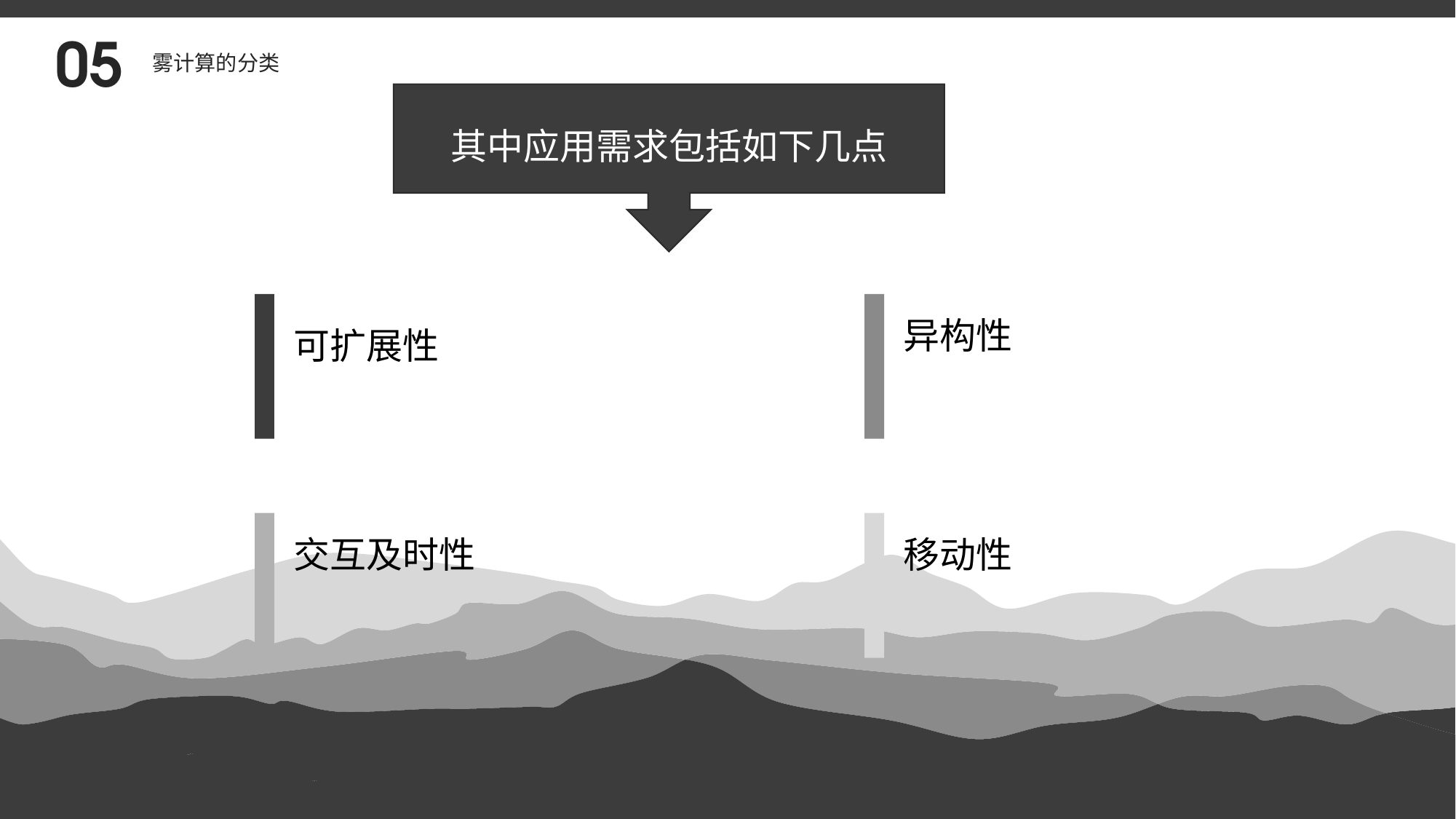

05
雾计算的分类
其中应用需求包括如下几点

异构性
可扩展性

交互及时性

移动性